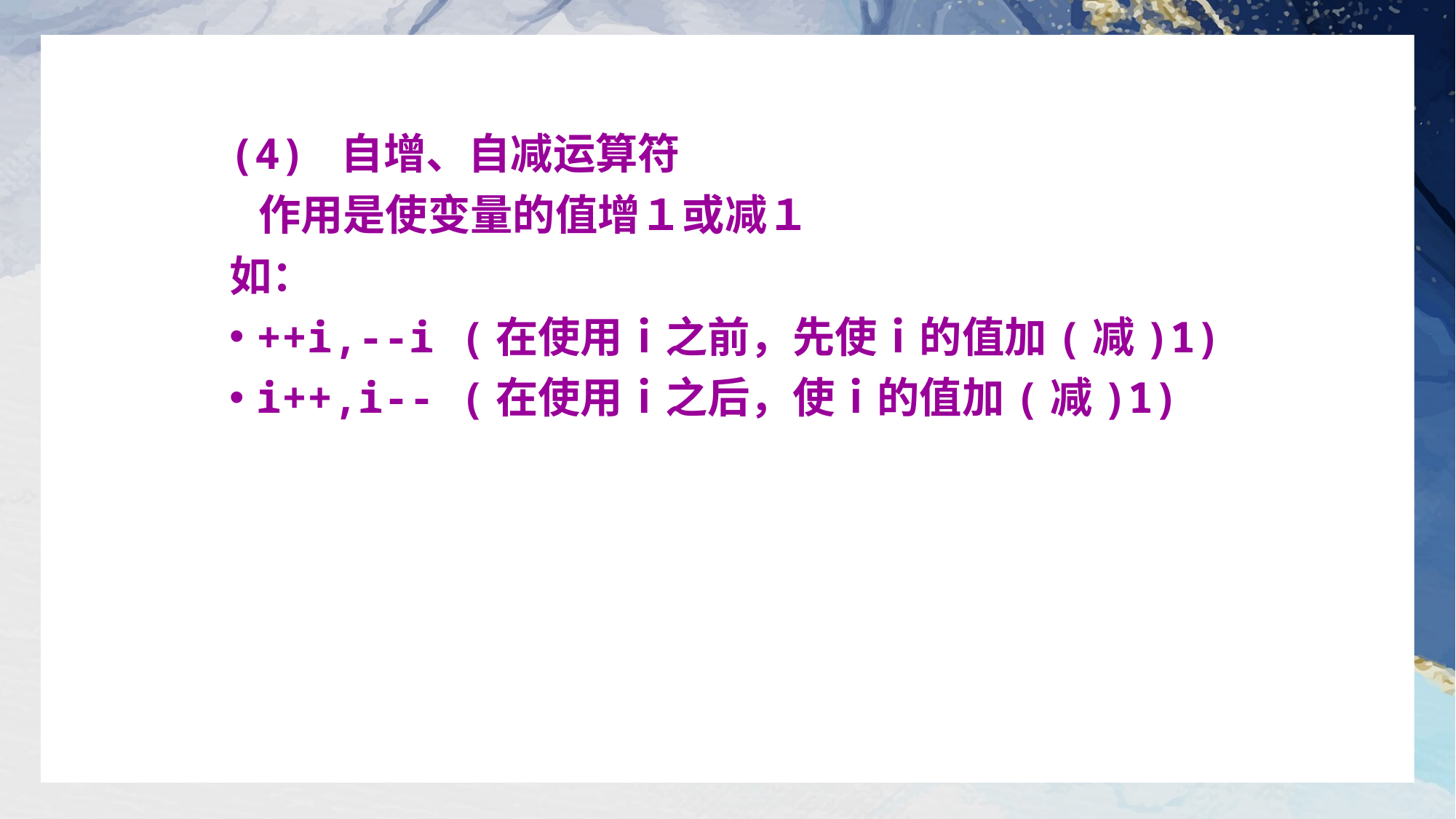

(4) 自增、自减运算符
  作用是使变量的值增１或减１
如：
++i,--i (在使用ｉ之前，先使ｉ的值加(减)1)
i++,i-- (在使用ｉ之后，使ｉ的值加(减)1)